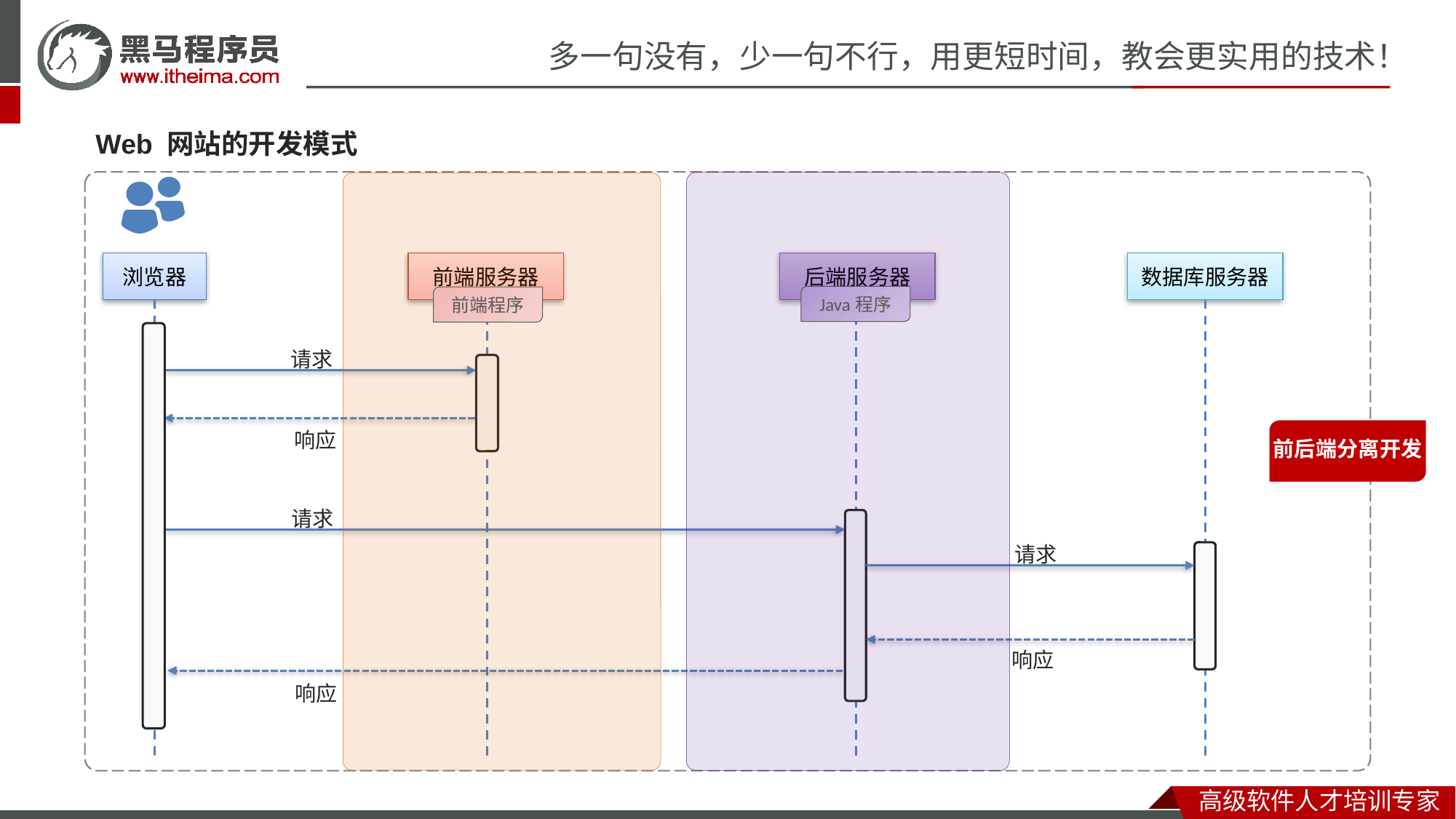

Web 网站的开发模式

前端服务器
后端服务器
数据库服务器
浏览器
Java程序
前端程序

请求

响应
前后端分离开发
请求

请求

响应
响应